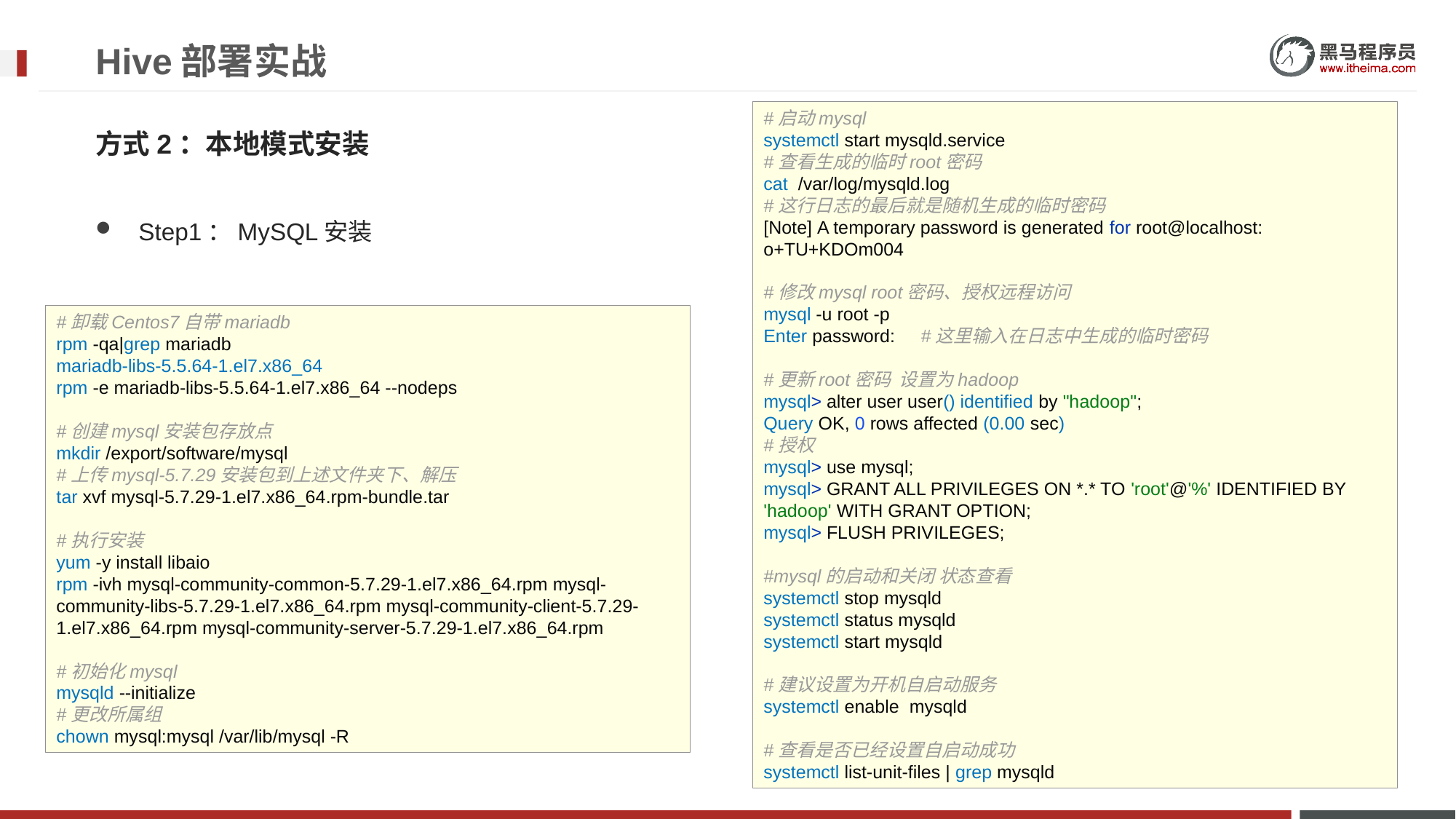

# Hive部署实战
#启动mysql
systemctl start mysqld.service
#查看生成的临时root密码
cat  /var/log/mysqld.log
#这行日志的最后就是随机生成的临时密码
[Note] A temporary password is generated for root@localhost: o+TU+KDOm004
#修改mysql root密码、授权远程访问
mysql -u root -p
Enter password:     #这里输入在日志中生成的临时密码
#更新root密码  设置为hadoop
mysql> alter user user() identified by "hadoop";
Query OK, 0 rows affected (0.00 sec)
#授权
mysql> use mysql;
mysql> GRANT ALL PRIVILEGES ON *.* TO 'root'@'%' IDENTIFIED BY 'hadoop' WITH GRANT OPTION;
mysql> FLUSH PRIVILEGES;
#mysql的启动和关闭 状态查看
systemctl stop mysqld
systemctl status mysqld
systemctl start mysqld
#建议设置为开机自启动服务
systemctl enable  mysqld
#查看是否已经设置自启动成功
systemctl list-unit-files | grep mysqld
方式2：本地模式安装
Step1：MySQL安装
#卸载Centos7自带mariadb
rpm -qa|grep mariadb
mariadb-libs-5.5.64-1.el7.x86_64
rpm -e mariadb-libs-5.5.64-1.el7.x86_64 --nodeps
#创建mysql安装包存放点
mkdir /export/software/mysql
#上传mysql-5.7.29安装包到上述文件夹下、解压
tar xvf mysql-5.7.29-1.el7.x86_64.rpm-bundle.tar
#执行安装
yum -y install libaio
rpm -ivh mysql-community-common-5.7.29-1.el7.x86_64.rpm mysql-community-libs-5.7.29-1.el7.x86_64.rpm mysql-community-client-5.7.29-1.el7.x86_64.rpm mysql-community-server-5.7.29-1.el7.x86_64.rpm
#初始化mysql
mysqld --initialize
#更改所属组
chown mysql:mysql /var/lib/mysql -R